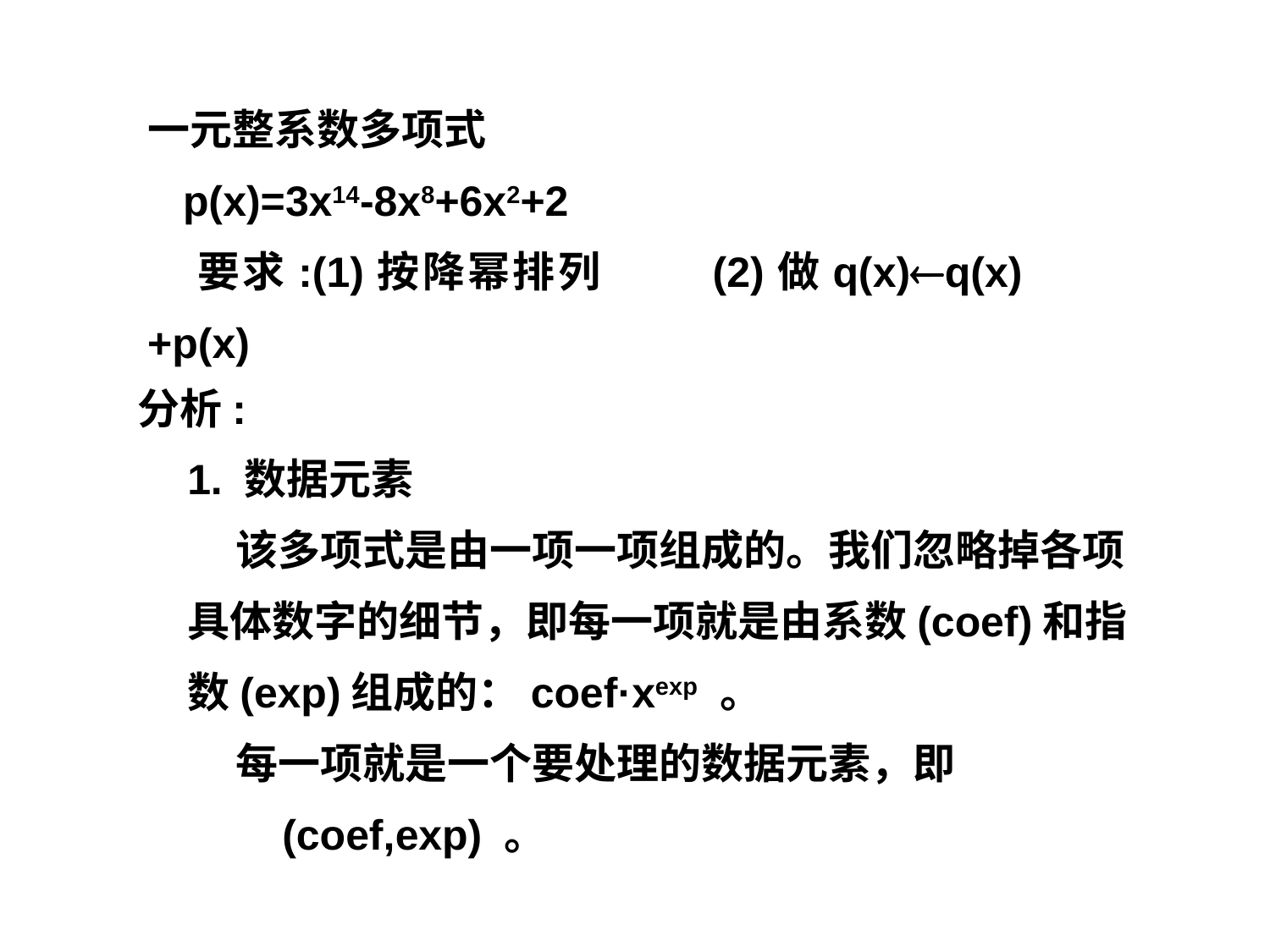

一元整系数多项式
   p(x)=3x14-8x8+6x2+2
   要求:(1)按降幂排列        (2)做q(x)←q(x)+p(x)
分析:
1. 数据元素
    该多项式是由一项一项组成的。我们忽略掉各项具体数字的细节，即每一项就是由系数(coef)和指数(exp)组成的：coef·xexp 。
    每一项就是一个要处理的数据元素，即
        (coef,exp) 。